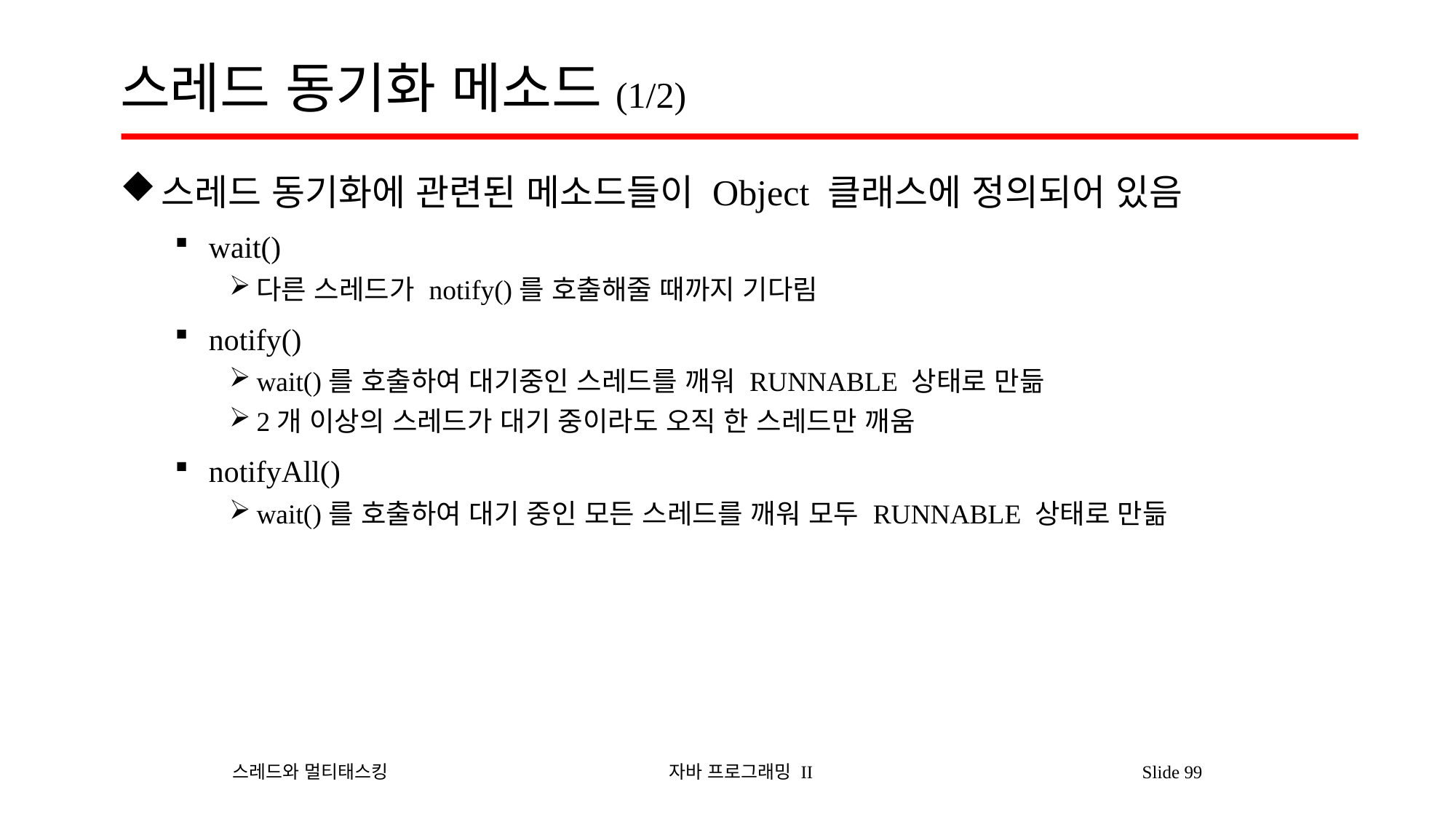

# 스레드 동기화 메소드(1/2)
스레드 동기화에 관련된 메소드들이 Object 클래스에 정의되어 있음
wait()
다른 스레드가 notify()를 호출해줄 때까지 기다림
notify()
wait()를 호출하여 대기중인 스레드를 깨워 RUNNABLE 상태로 만듦
2개 이상의 스레드가 대기 중이라도 오직 한 스레드만 깨움
notifyAll()
wait()를 호출하여 대기 중인 모든 스레드를 깨워 모두 RUNNABLE 상태로 만듦